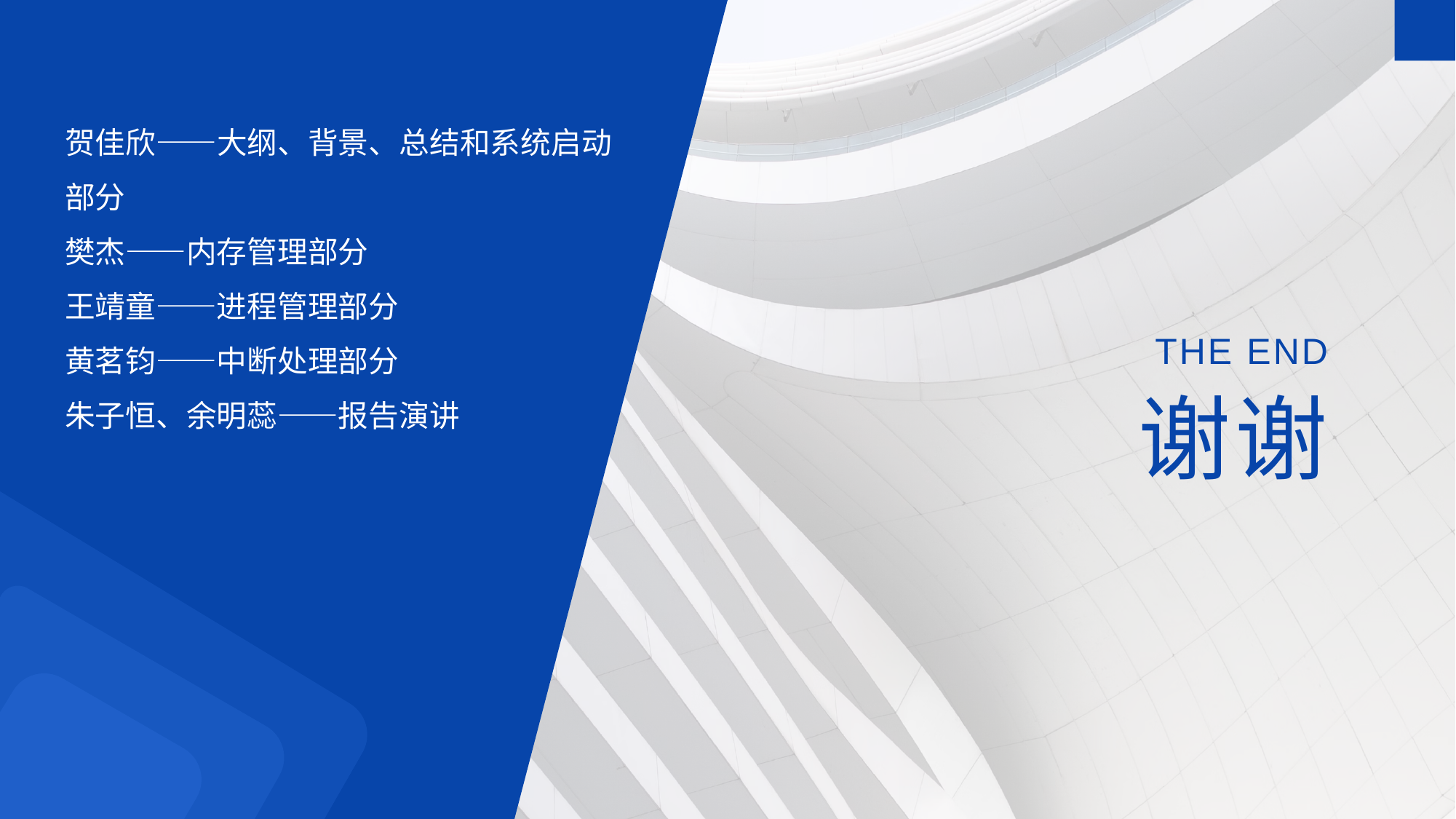

贺佳欣——大纲、背景、总结和系统启动部分
樊杰——内存管理部分
王靖童——进程管理部分
黄茗钧——中断处理部分
朱子恒、余明蕊——报告演讲

THE END
谢谢